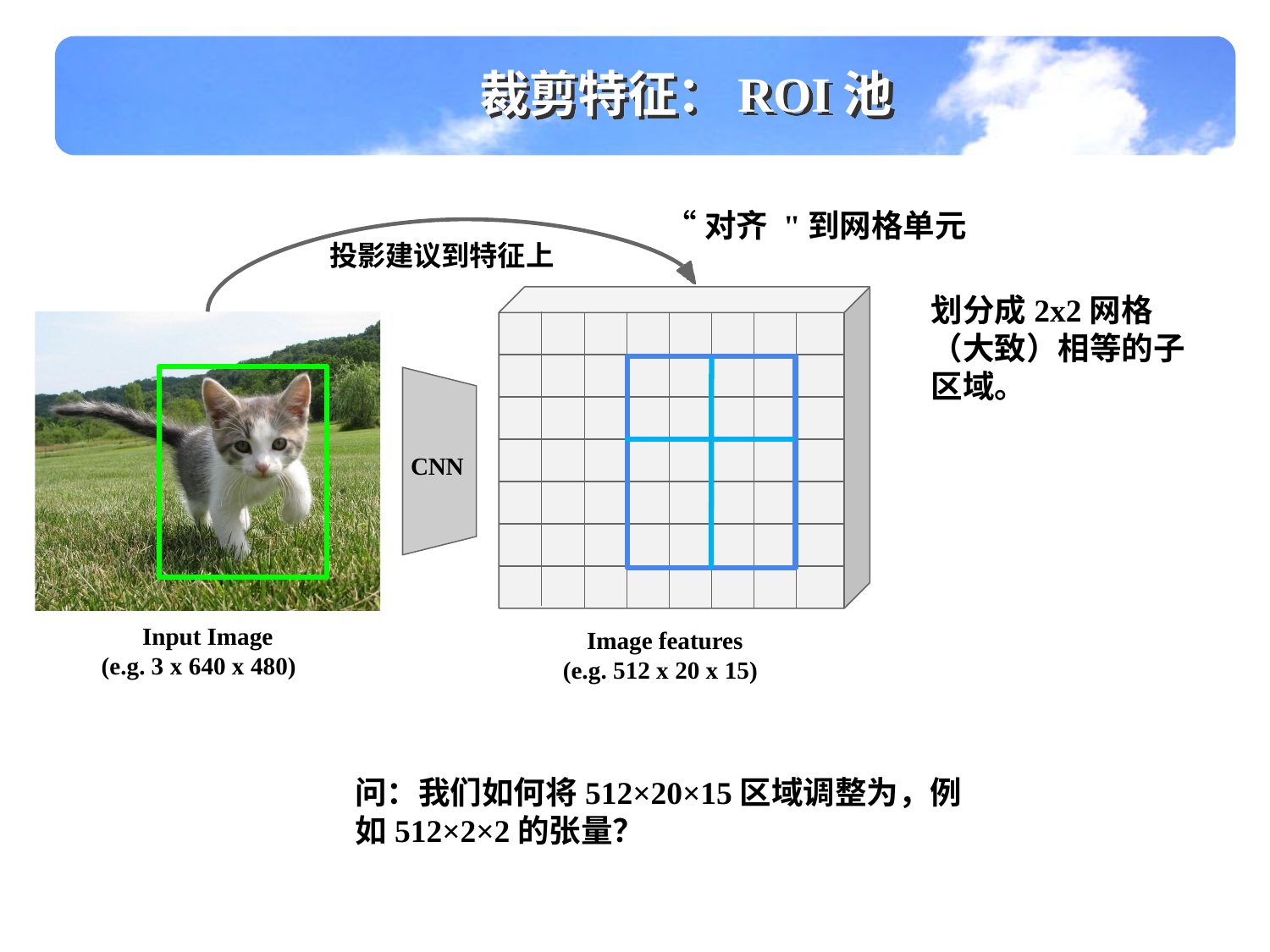

裁剪特征：ROI池
“对齐 "到网格单元

投影建议到特征上

CNN
Input Image  (e.g. 3 x 640 x 480)
Image features  (e.g. 512 x 20 x 15)
划分成2x2网格（大致）相等的子区域。

问：我们如何将512×20×15区域调整为，例如512×2×2的张量？